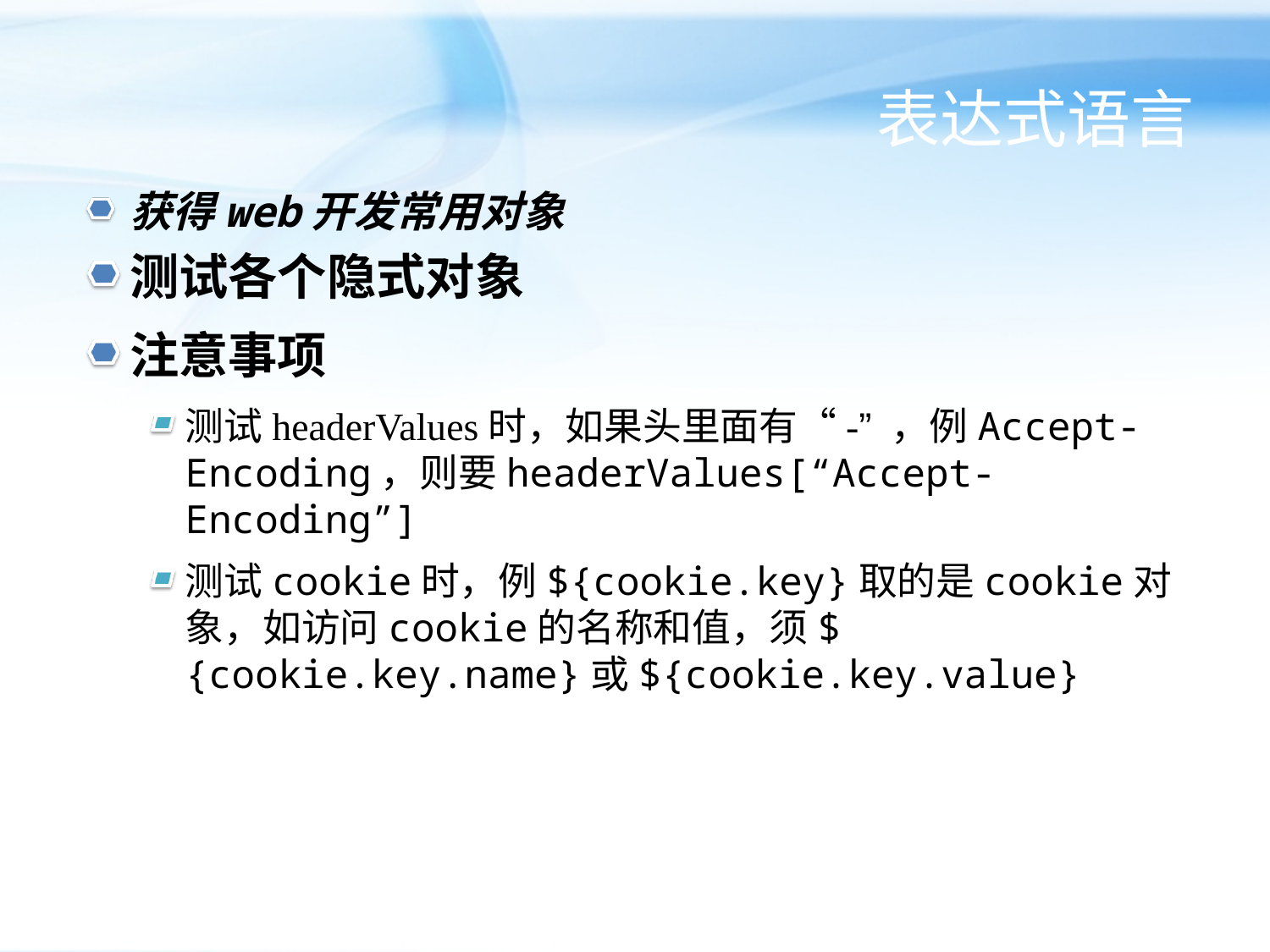

# 表达式语言
获得web开发常用对象
测试各个隐式对象
注意事项
测试headerValues时，如果头里面有“-” ，例Accept-Encoding，则要headerValues[“Accept-Encoding”]
测试cookie时，例${cookie.key}取的是cookie对象，如访问cookie的名称和值，须${cookie.key.name}或${cookie.key.value}